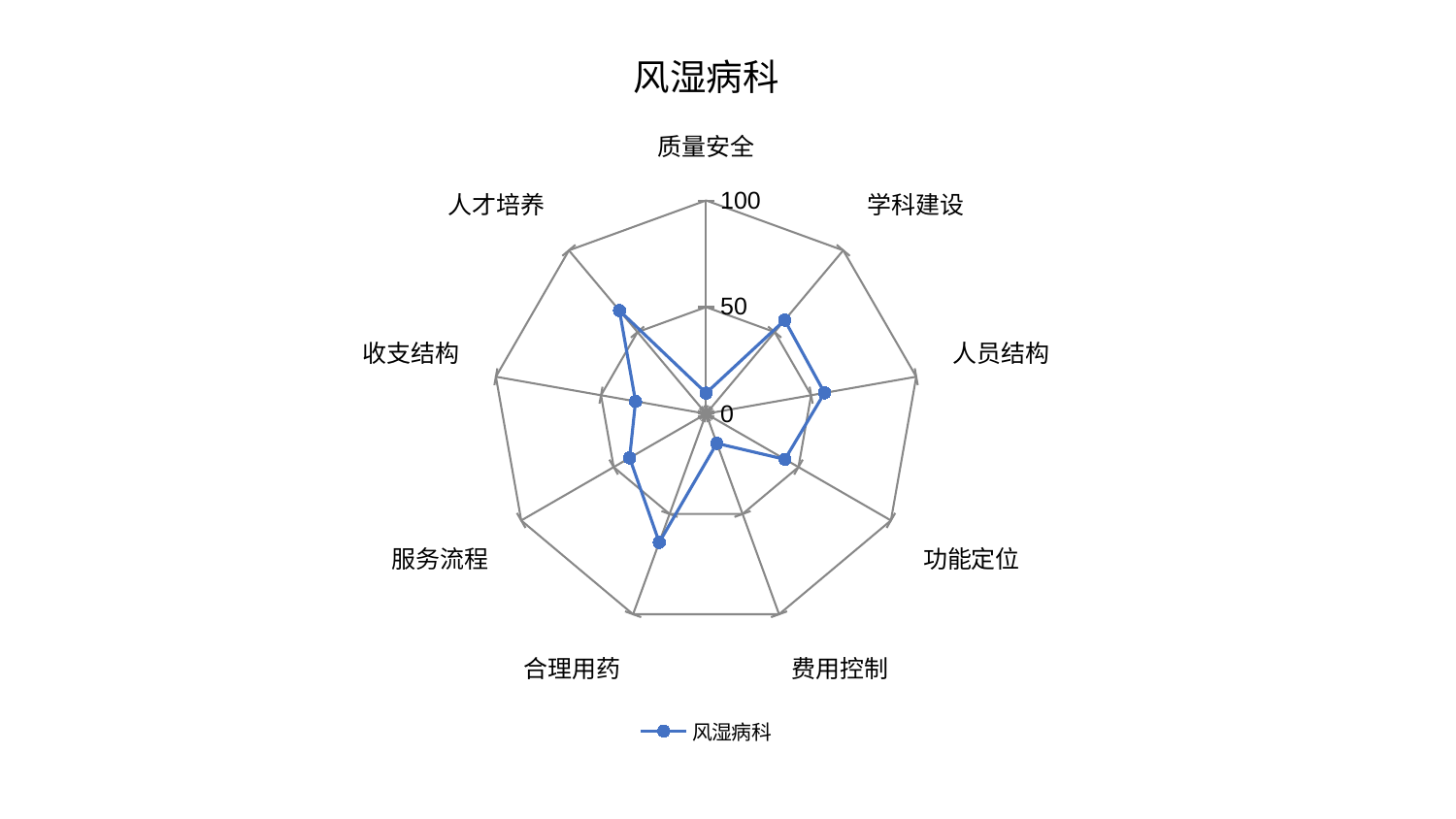

### Chart: 风湿病科

| Category | 风湿病科 |
|---|---|
| 质量安全 | 9.693170128090124 |
| 学科建设 | 57.33814284751449 |
| 人员结构 | 56.35891097145979 |
| 功能定位 | 42.6856876199136 |
| 费用控制 | 14.775206582038912 |
| 合理用药 | 64.14484288282766 |
| 服务流程 | 41.35385492568615 |
| 收支结构 | 33.56398552175074 |
| 人才培养 | 63.141710447228455 |
111